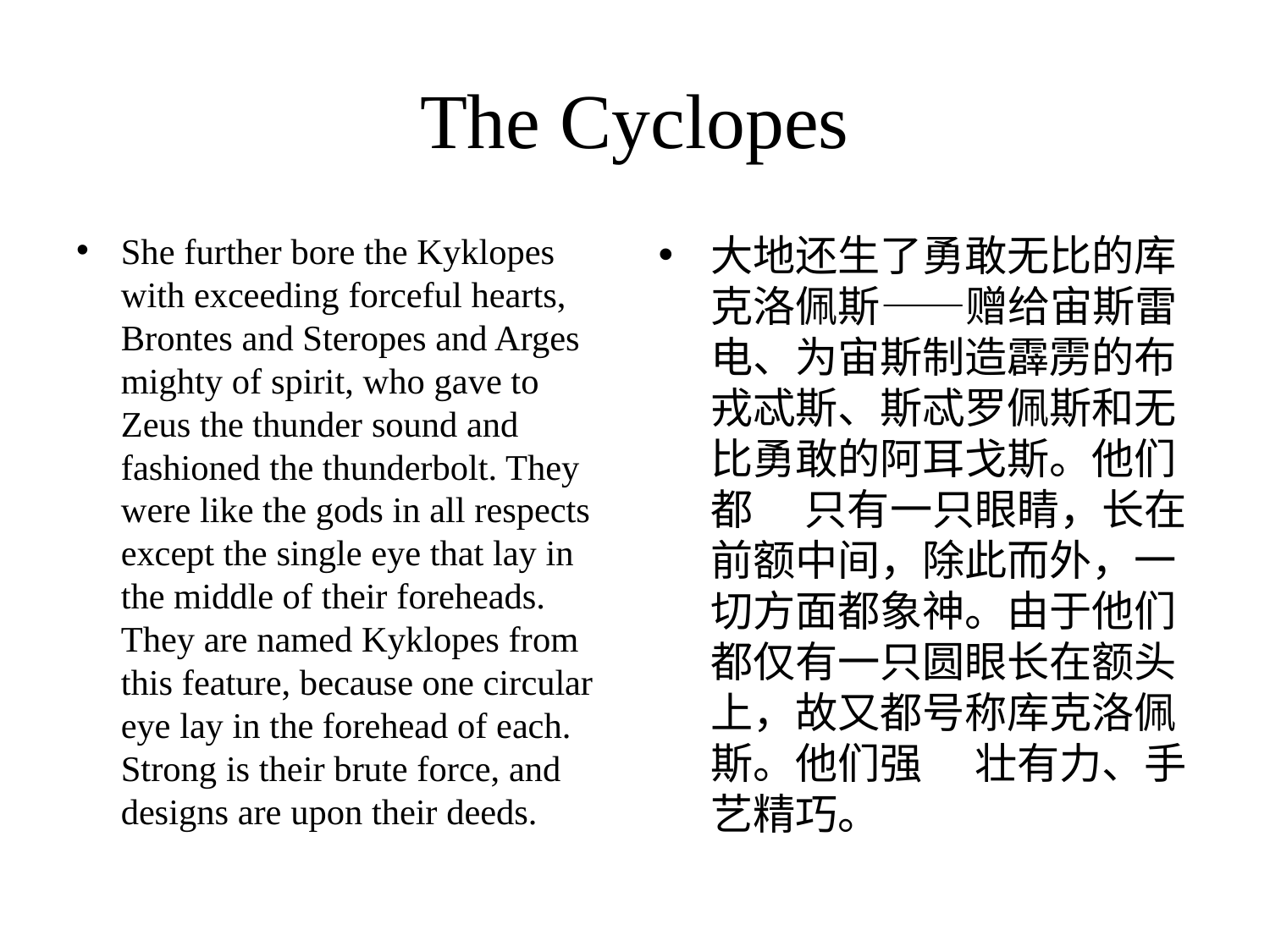

# The Cyclopes
She further bore the Kyklopes with exceeding forceful hearts, Brontes and Steropes and Arges mighty of spirit, who gave to Zeus the thunder sound and fashioned the thunderbolt. They were like the gods in all respects except the single eye that lay in the middle of their foreheads. They are named Kyklopes from this feature, because one circular eye lay in the forehead of each. Strong is their brute force, and designs are upon their deeds.
⼤地还⽣了勇敢⽆⽐的库克洛佩斯——赠给宙斯雷电、为宙斯制造霹雳的布戎忒斯、斯忒罗佩斯和⽆⽐勇敢的阿⽿⼽斯。他们都 　只有⼀只眼睛，长在前额中间，除此⽽外，⼀切⽅⾯都象神。由于他们都仅有⼀只圆眼长在额头上，故⼜都号称库克洛佩斯。他们强 　壮有⼒、⼿艺精巧。